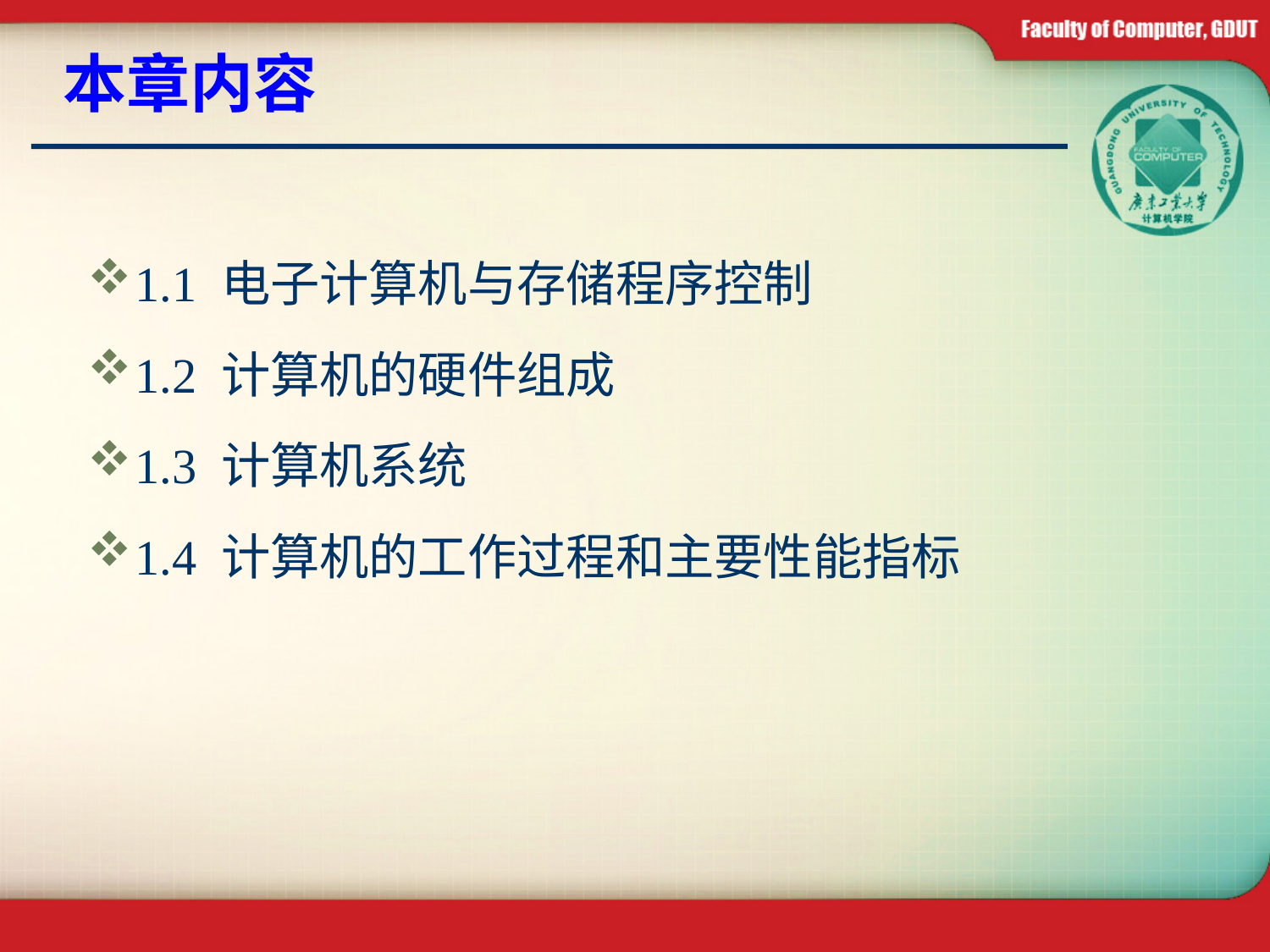

# 本章内容
1.1 电子计算机与存储程序控制
1.2 计算机的硬件组成
1.3 计算机系统
1.4 计算机的工作过程和主要性能指标